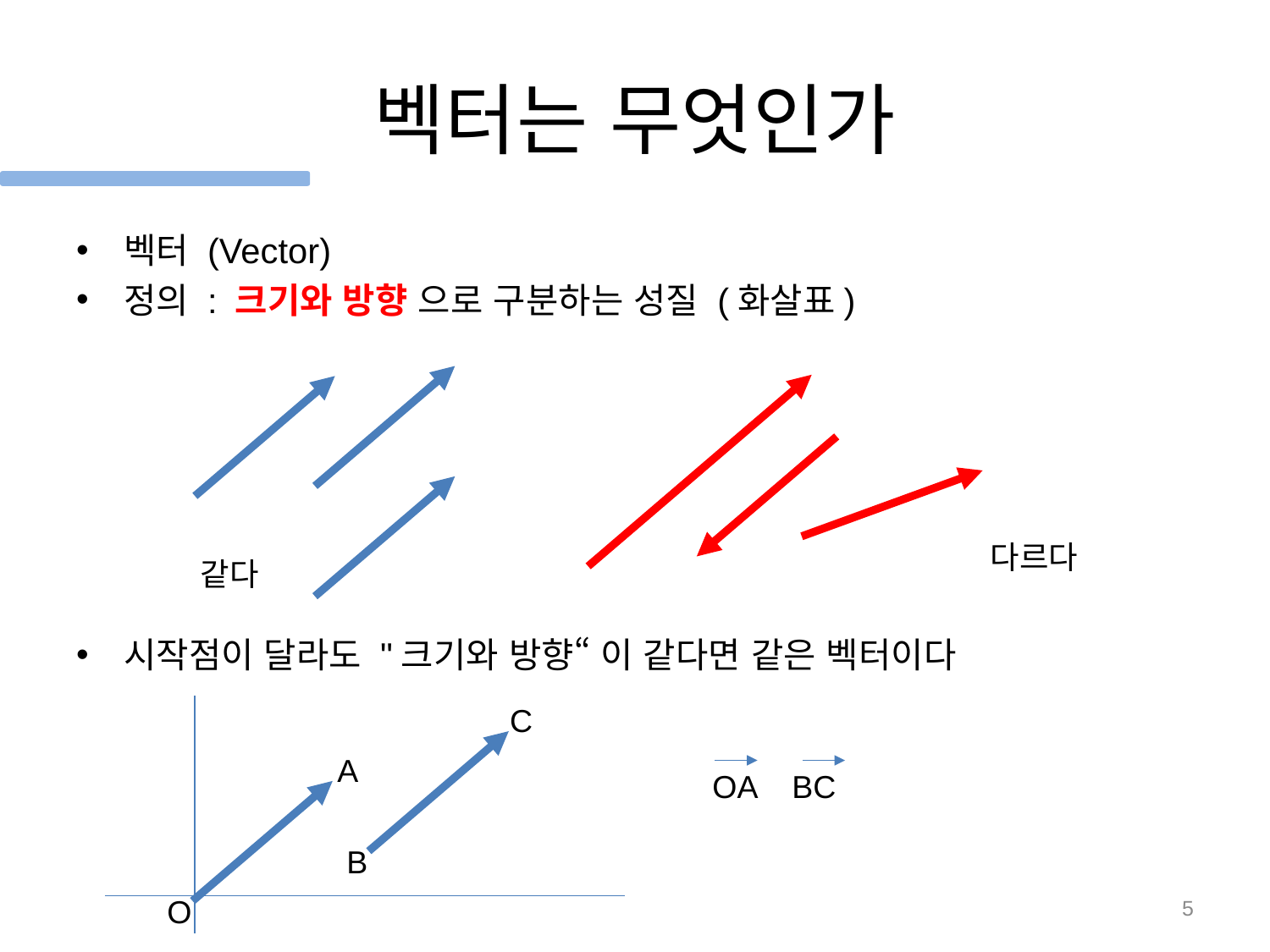

# 벡터는 무엇인가

벡터 (Vector)
정의 : 크기와 방향 으로 구분하는 성질 (화살표)
다르다
같다
시작점이 달라도 "크기와 방향“ 이 같다면 같은 벡터이다
C
A
OA    BC
B
5
O